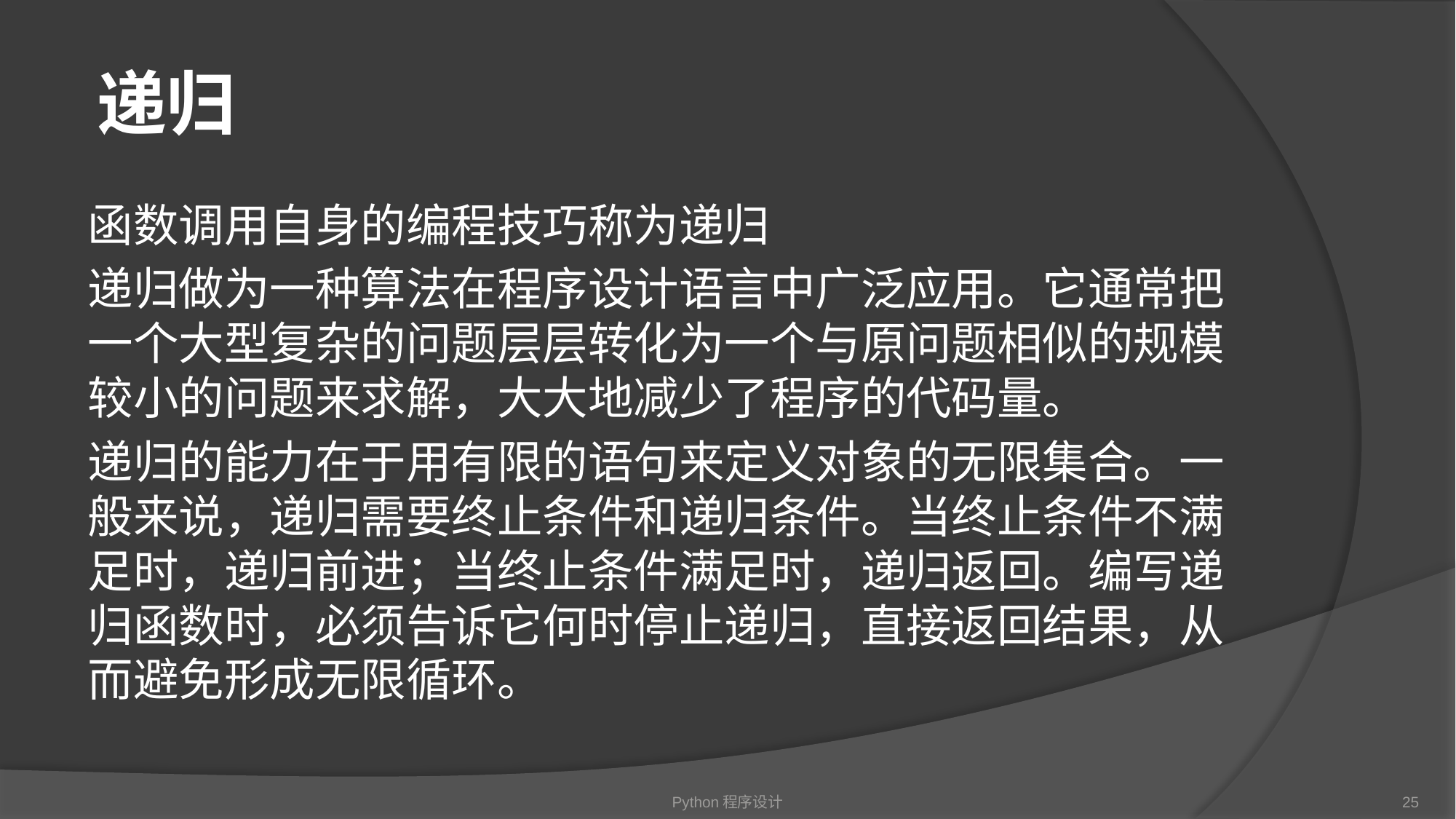

# 递归
函数调用自身的编程技巧称为递归
递归做为一种算法在程序设计语言中广泛应用。它通常把一个大型复杂的问题层层转化为一个与原问题相似的规模较小的问题来求解，大大地减少了程序的代码量。
递归的能力在于用有限的语句来定义对象的无限集合。一般来说，递归需要终止条件和递归条件。当终止条件不满足时，递归前进；当终止条件满足时，递归返回。编写递归函数时，必须告诉它何时停止递归，直接返回结果，从而避免形成无限循环。

Python程序设计
25